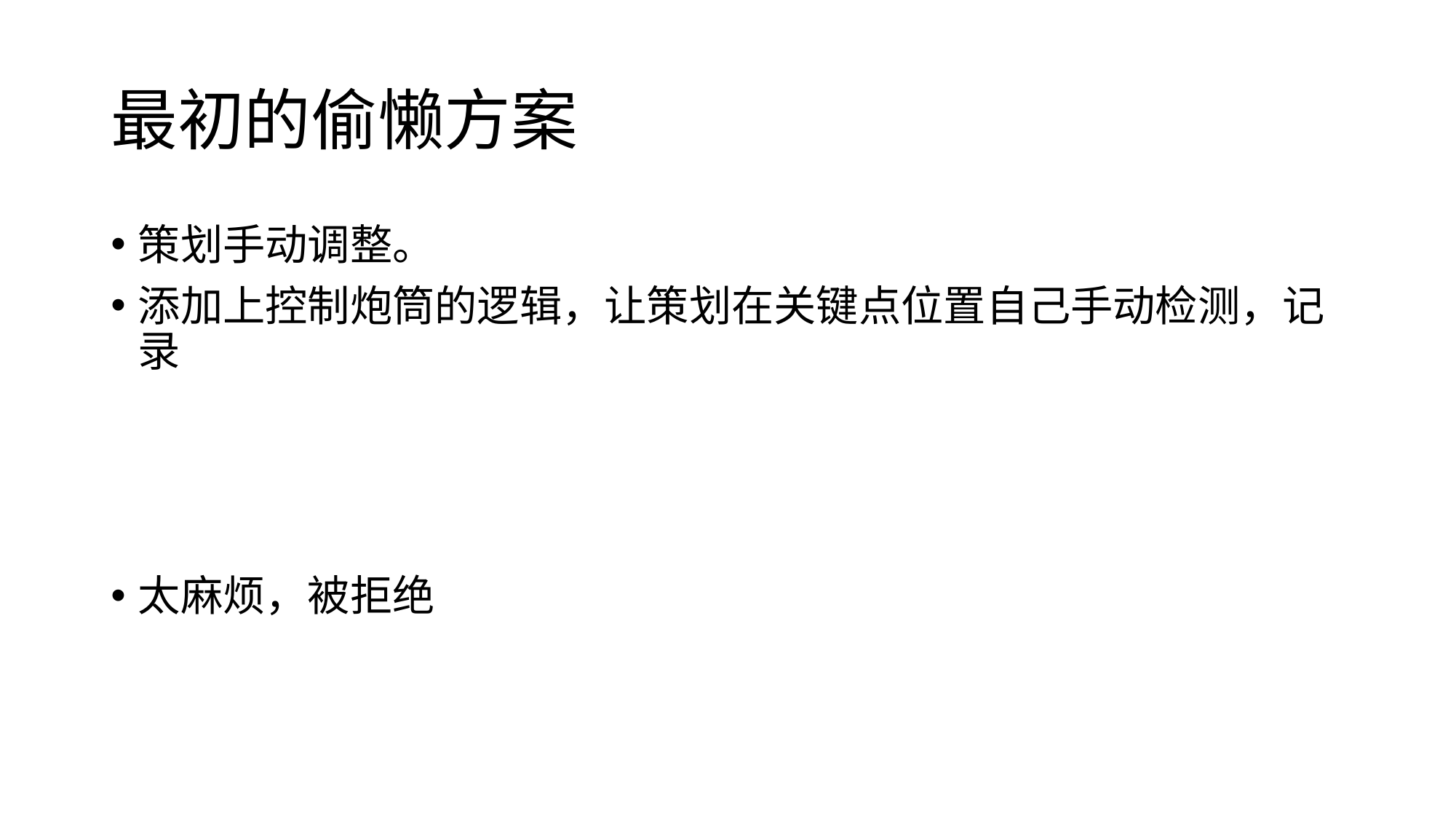

# 最初的偷懒方案
策划手动调整。
添加上控制炮筒的逻辑，让策划在关键点位置自己手动检测，记录

太麻烦，被拒绝